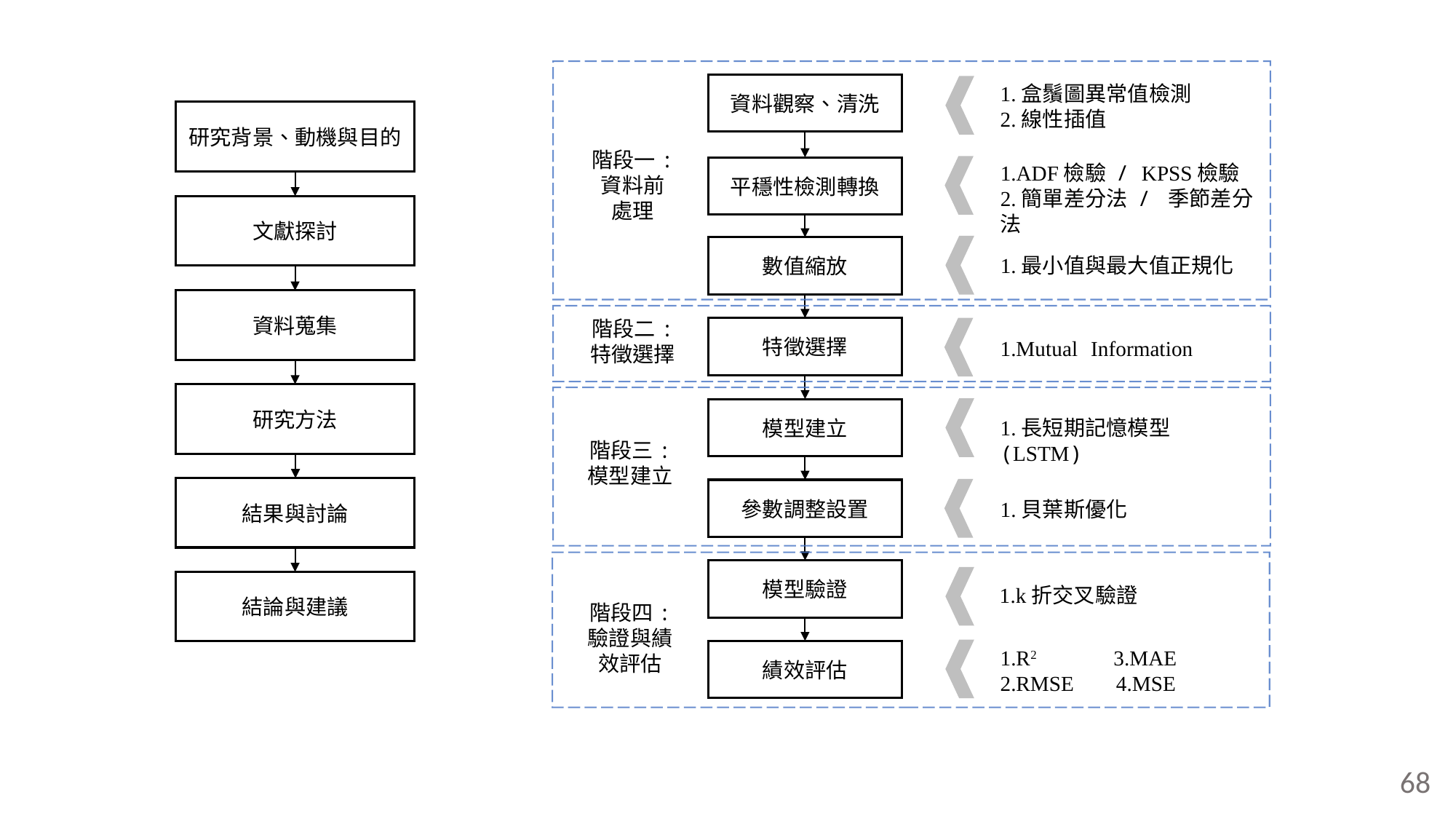

資料觀察、清洗
1.盒鬚圖異常值檢測
2.線性插值

階段一:
資料前
處理
1.ADF檢驗 / KPSS檢驗
2.簡單差分法 / 季節差分法

平穩性檢測轉換

數值縮放
1.最小值與最大值正規化

階段二:
特徵選擇
特徵選擇

1.Mutual Information

模型建立
1.長短期記憶模型(LSTM)
階段三:
模型建立
參數調整設置

1.貝葉斯優化

模型驗證

1.k折交叉驗證
階段四:
驗證與績效評估
1.R2               3.MAE
2.RMSE        4.MSE

績效評估
研究背景、動機與目的
文獻探討
資料蒐集
研究方法
結果與討論
結論與建議
68